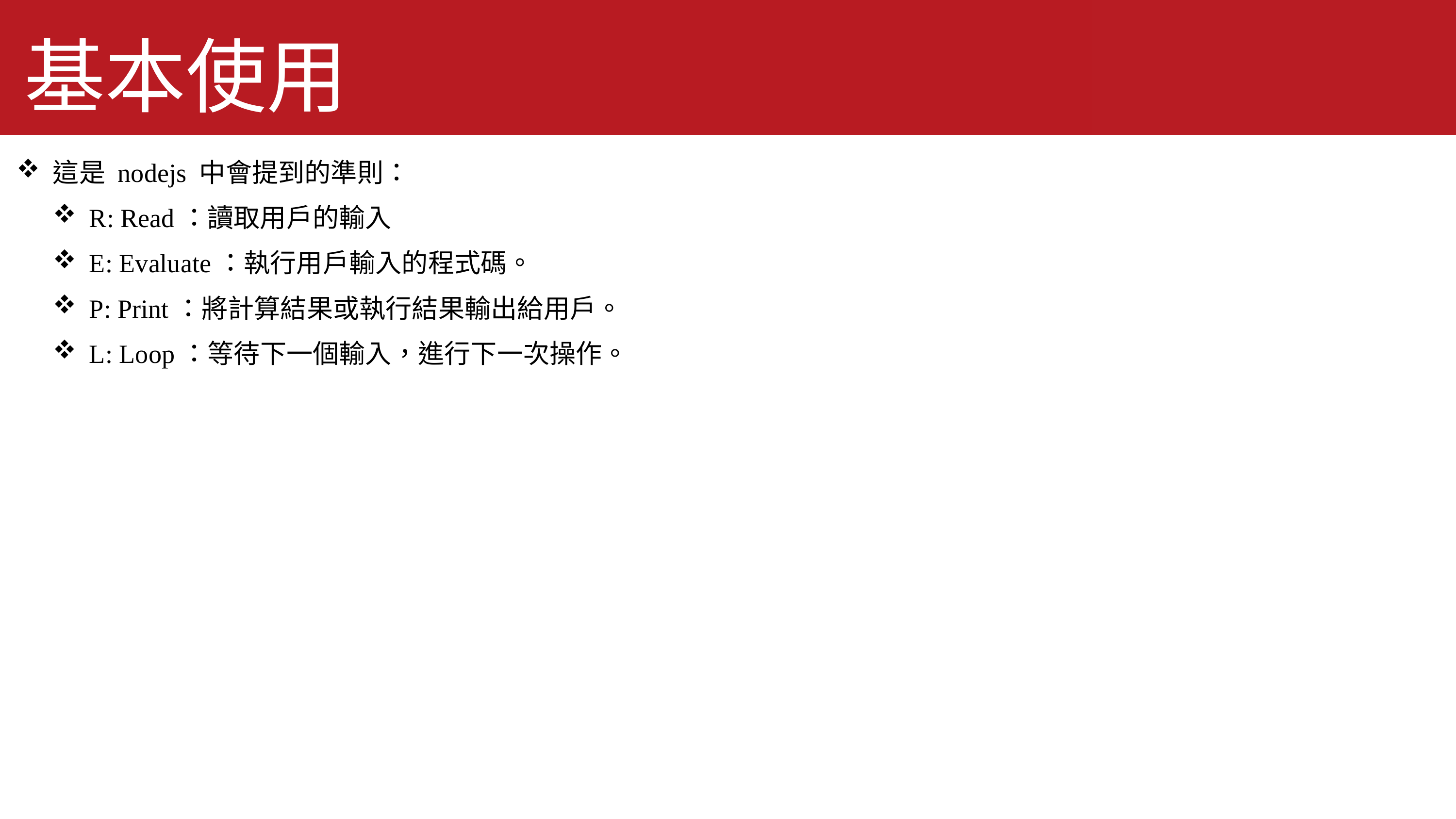

基本使用
這是 nodejs 中會提到的準則：
R: Read：讀取用戶的輸入
E: Evaluate：執行用戶輸入的程式碼。
P: Print：將計算結果或執行結果輸出給用戶。
L: Loop：等待下一個輸入，進行下一次操作。